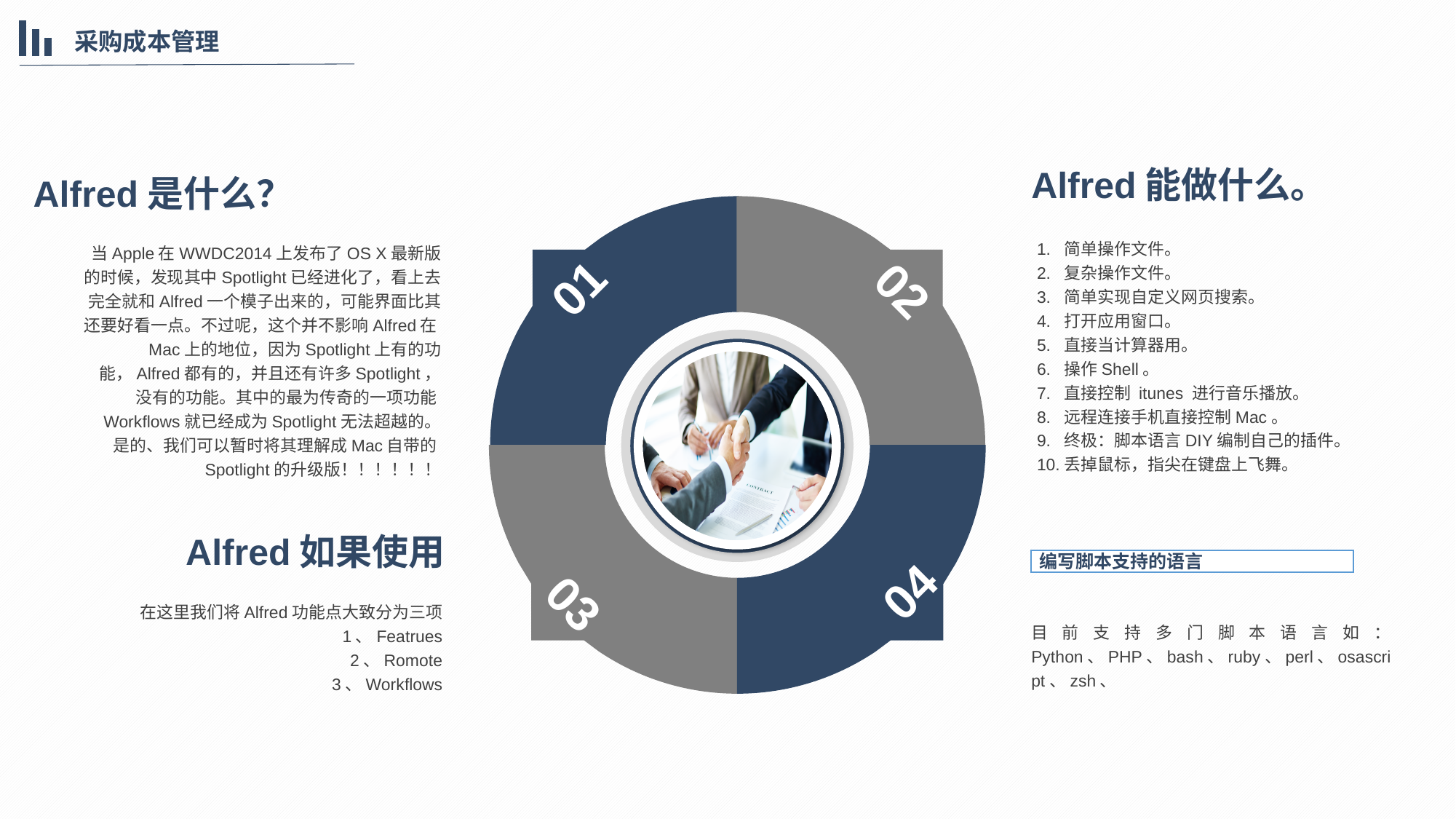

采购成本管理

Alfred能做什么。
Alfred是什么？

01
02

04
03
简单操作文件。
复杂操作文件。
简单实现自定义网页搜索。
打开应用窗口。
直接当计算器用。
操作Shell。
直接控制 itunes 进行音乐播放。
远程连接手机直接控制Mac。
终极：脚本语言DIY编制自己的插件。
丢掉鼠标，指尖在键盘上飞舞。
当Apple在WWDC2014上发布了OS X最新版的时候，发现其中Spotlight已经进化了，看上去完全就和Alfred一个模子出来的，可能界面比其还要好看一点。不过呢，这个并不影响Alfred在Mac上的地位，因为Spotlight上有的功能，Alfred都有的，并且还有许多Spotlight，没有的功能。其中的最为传奇的一项功能Workflows就已经成为Spotlight无法超越的。
是的、我们可以暂时将其理解成Mac自带的Spotlight的升级版！！！！！！

Alfred如果使用
 编写脚本支持的语言
在这里我们将Alfred功能点大致分为三项
1、Featrues
2、Romote
3、Workflows

目前支持多门脚本语言如： Python、PHP、bash、ruby、perl、osascript、zsh、